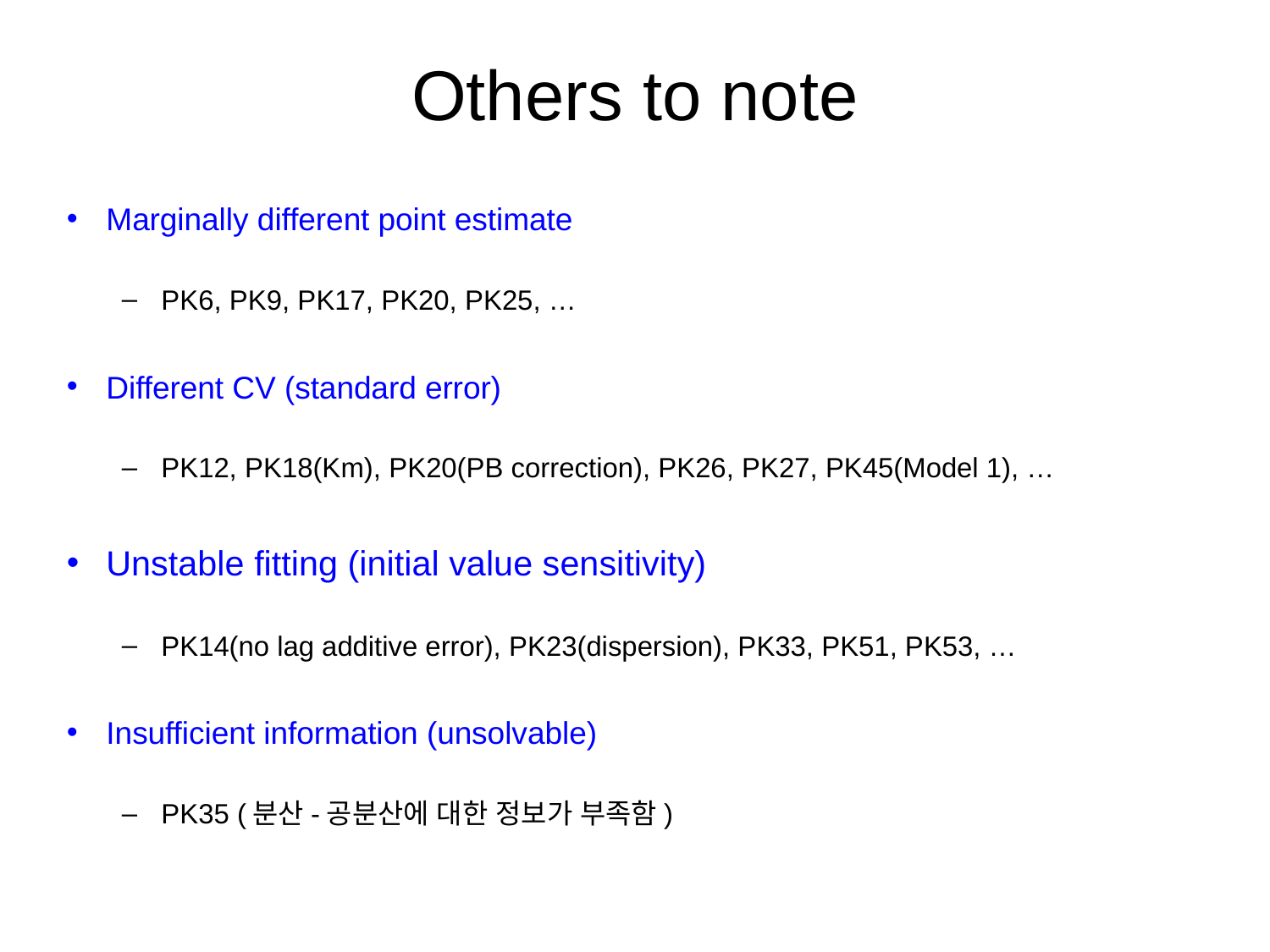

# Others to note
Marginally different point estimate
PK6, PK9, PK17, PK20, PK25, …
Different CV (standard error)
PK12, PK18(Km), PK20(PB correction), PK26, PK27, PK45(Model 1), …
Unstable fitting (initial value sensitivity)
PK14(no lag additive error), PK23(dispersion), PK33, PK51, PK53, …
Insufficient information (unsolvable)
PK35 (분산-공분산에 대한 정보가 부족함)